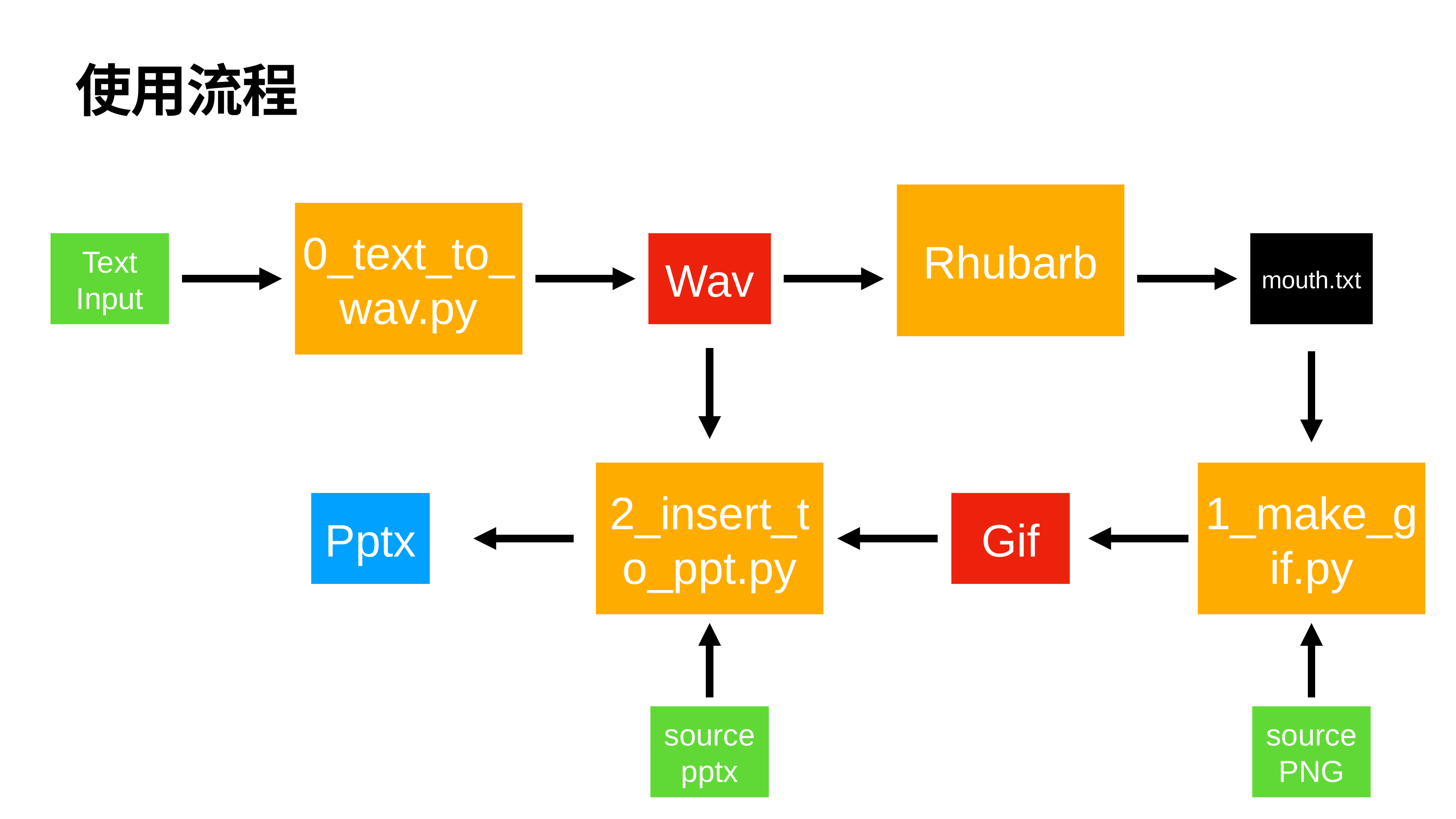

# 使用流程
Rhubarb
0_text_to_wav.py
Text
Input
Wav
mouth.txt

2_insert_to_ppt.py
1_make_gif.py
Pptx
Gif

source
pptx
source
PNG